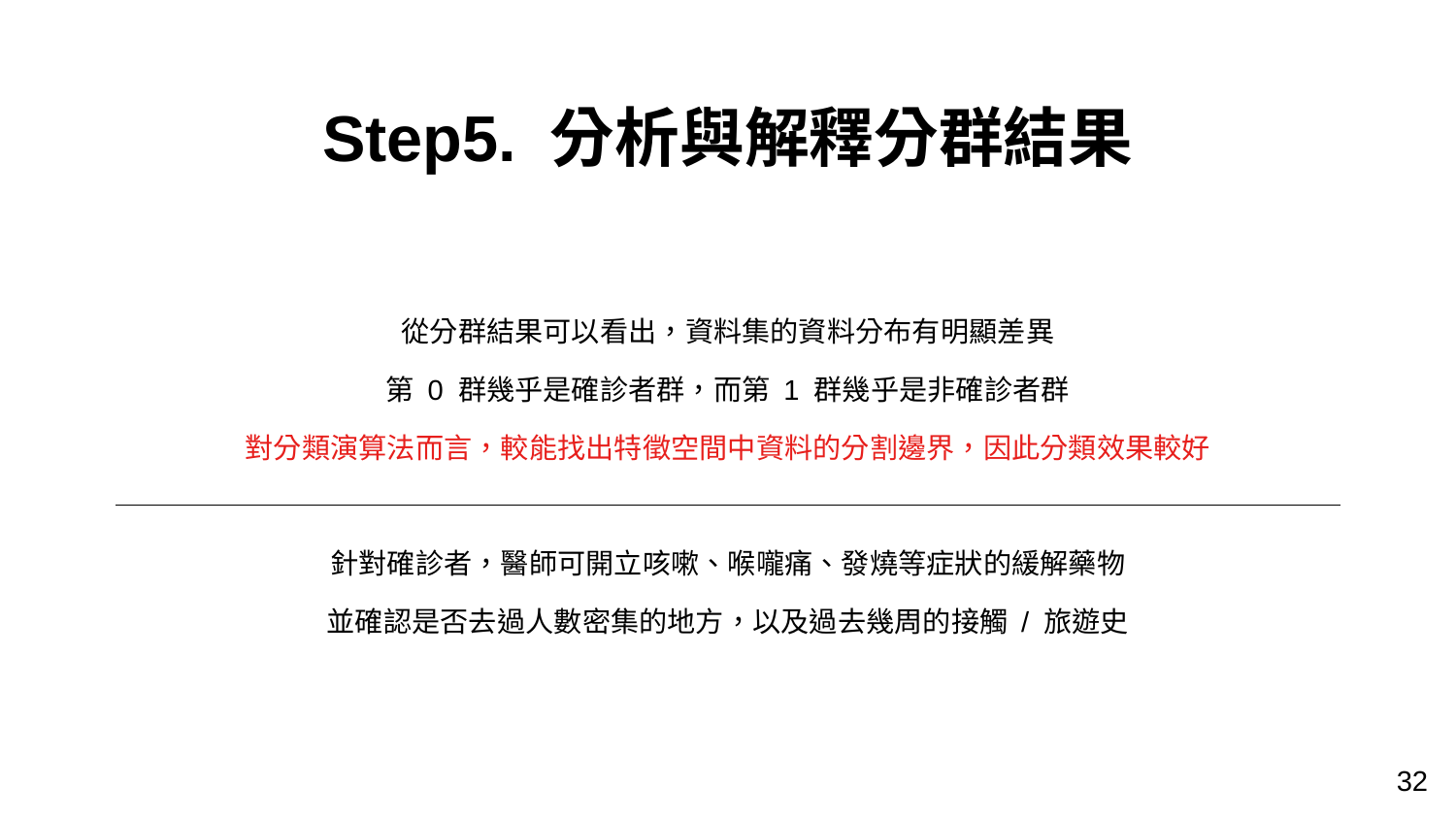

Step5. 分析與解釋分群結果
從分群結果可以看出，資料集的資料分布有明顯差異
第 0 群幾乎是確診者群，而第 1 群幾乎是非確診者群
對分類演算法而言，較能找出特徵空間中資料的分割邊界，因此分類效果較好

針對確診者，醫師可開立咳嗽、喉嚨痛、發燒等症狀的緩解藥物
並確認是否去過人數密集的地方，以及過去幾周的接觸 / 旅遊史
32